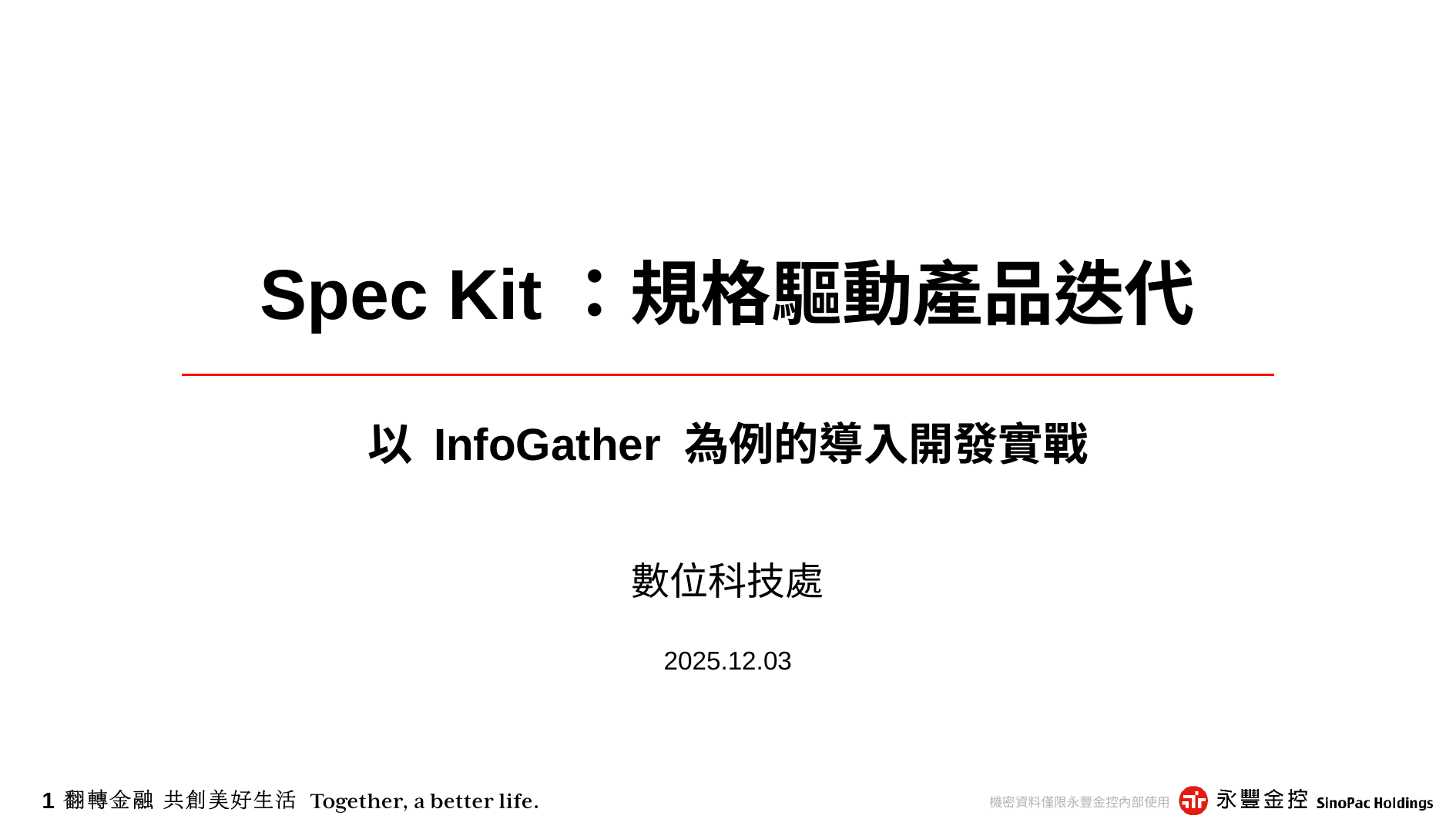

# Spec Kit：規格驅動產品迭代
以 InfoGather 為例的導入開發實戰
數位科技處
2025.12.03